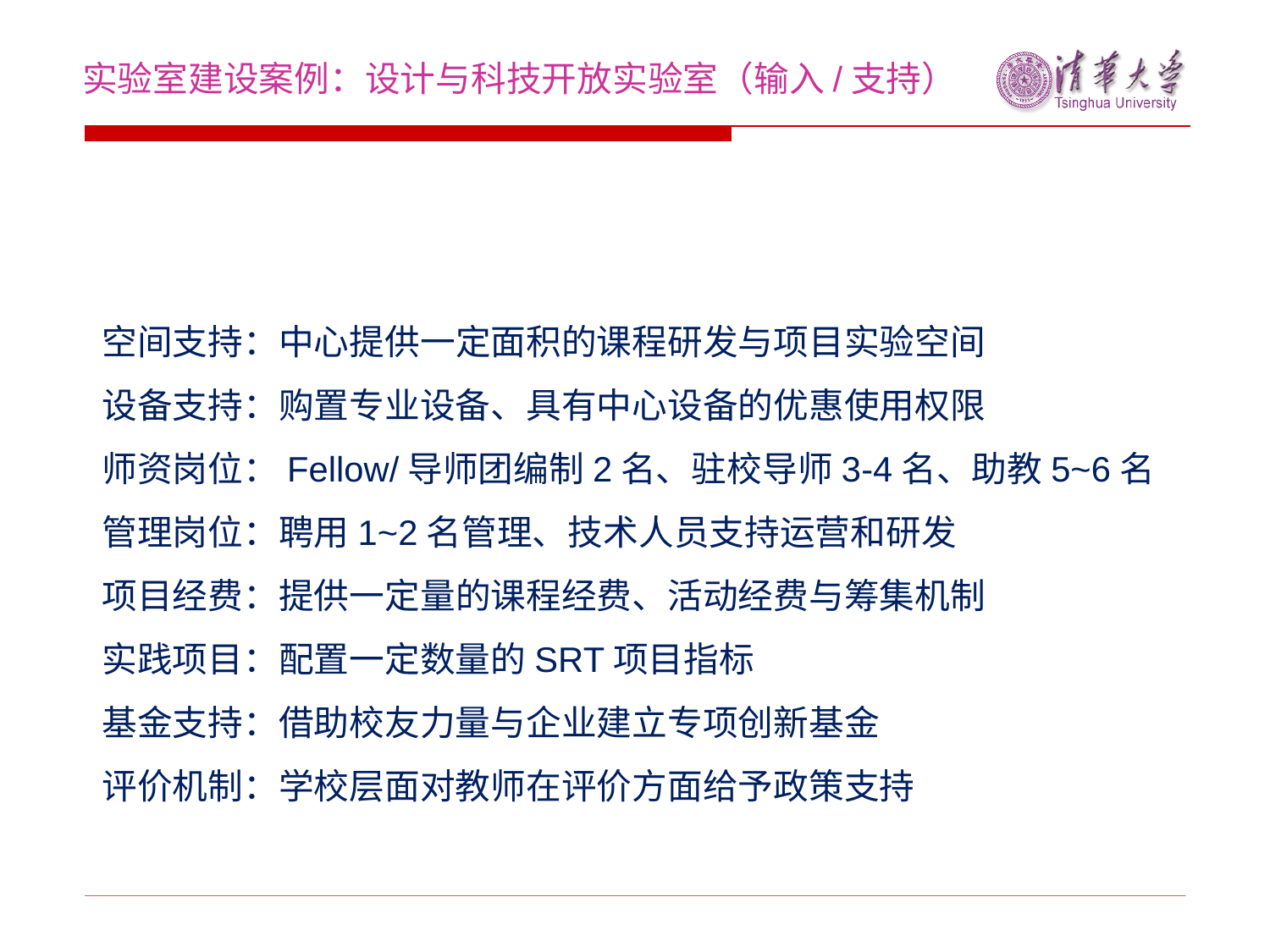

实验室建设案例：设计与科技开放实验室（输入/支持）

空间支持：中心提供一定面积的课程研发与项目实验空间
设备支持：购置专业设备、具有中心设备的优惠使用权限
师资岗位：Fellow/导师团编制2名、驻校导师3-4名、助教5~6名
管理岗位：聘用1~2名管理、技术人员支持运营和研发
项目经费：提供一定量的课程经费、活动经费与筹集机制
实践项目：配置一定数量的SRT项目指标
基金支持：借助校友力量与企业建立专项创新基金
评价机制：学校层面对教师在评价方面给予政策支持